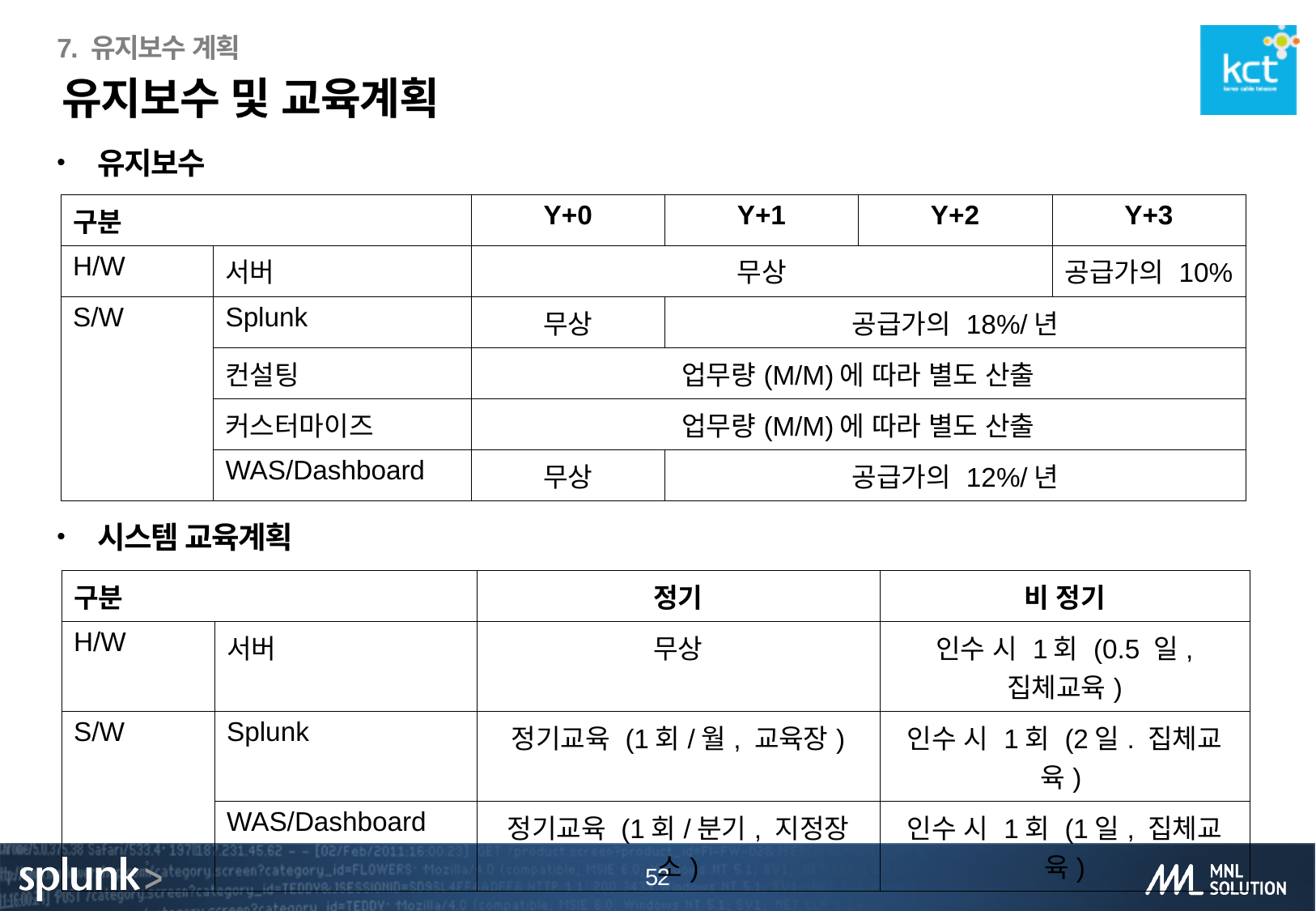

7. 유지보수 계획
# 유지보수 및 교육계획
유지보수

시스템 교육계획

| 구분 |  | Y+0 | Y+1 | Y+2 | Y+3 |
| --- | --- | --- | --- | --- | --- |
| H/W | 서버 | 무상 |  |  | 공급가의 10% |
| S/W | Splunk | 무상 | 공급가의 18%/년 |  |  |
|  | 컨설팅 | 업무량(M/M)에 따라 별도 산출 |  |  |  |
|  | 커스터마이즈 | 업무량(M/M)에 따라 별도 산출 |  |  |  |
|  | WAS/Dashboard | 무상 | 공급가의 12%/년 |  |  |
| 구분 |  | 정기 | 비 정기 |
| --- | --- | --- | --- |
| H/W | 서버 | 무상 | 인수 시 1회 (0.5 일, 집체교육) |
| S/W | Splunk | 정기교육 (1회/월, 교육장) | 인수 시 1회 (2일. 집체교육) |
|  | WAS/Dashboard | 정기교육 (1회/분기, 지정장소) | 인수 시 1회 (1일, 집체교육) |
52